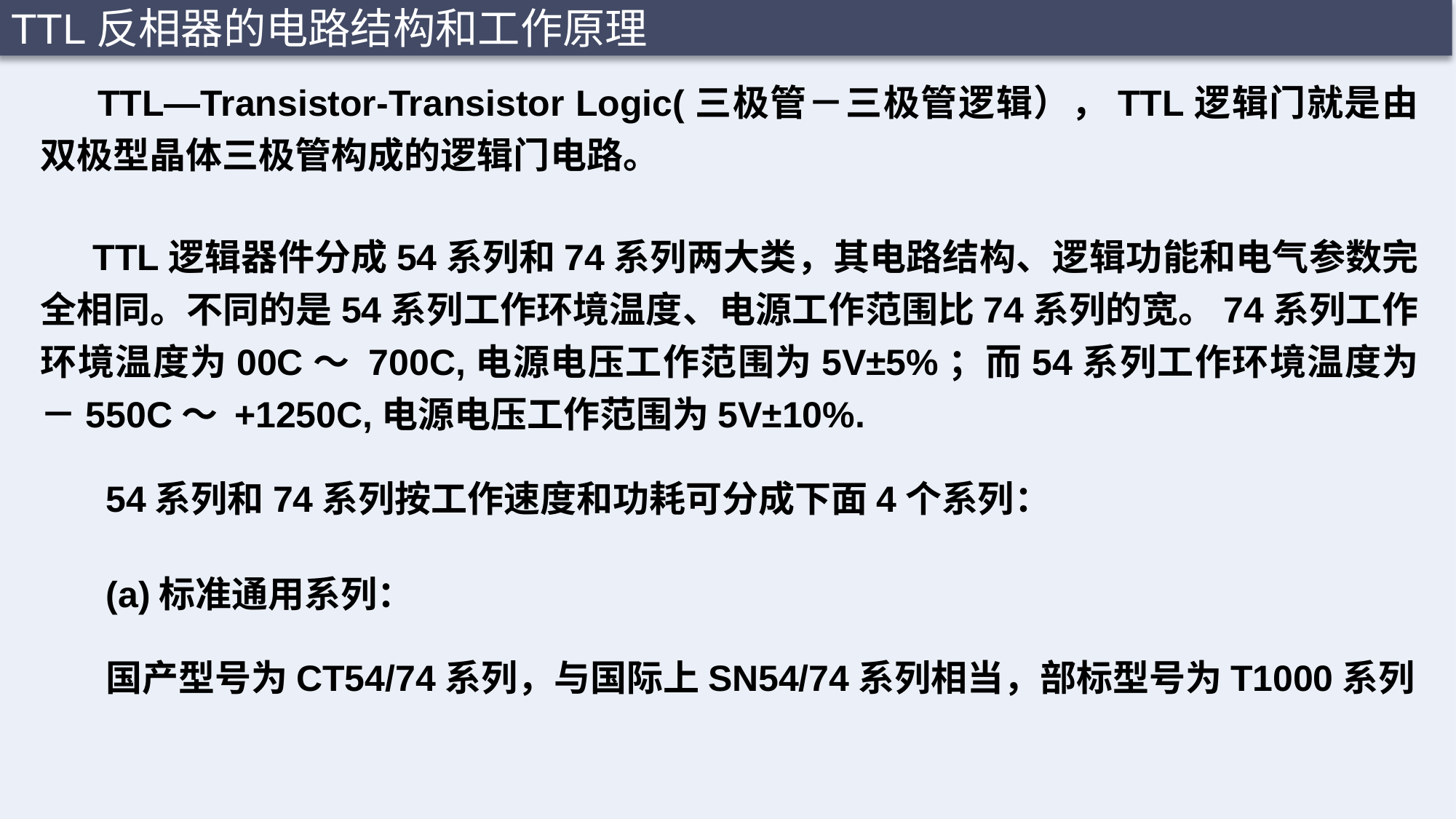

TTL反相器的电路结构和工作原理
     TTL—Transistor-Transistor Logic(三极管－三极管逻辑），TTL逻辑门就是由双极型晶体三极管构成的逻辑门电路。
     TTL逻辑器件分成54系列和74系列两大类，其电路结构、逻辑功能和电气参数完全相同。不同的是54系列工作环境温度、电源工作范围比74系列的宽。74系列工作环境温度为00C～ 700C,电源电压工作范围为5V±5%；而54系列工作环境温度为－550C～ +1250C,电源电压工作范围为5V±10%.
54系列和74系列按工作速度和功耗可分成下面4个系列：
(a)标准通用系列：
国产型号为CT54/74系列，与国际上SN54/74系列相当，部标型号为T1000系列